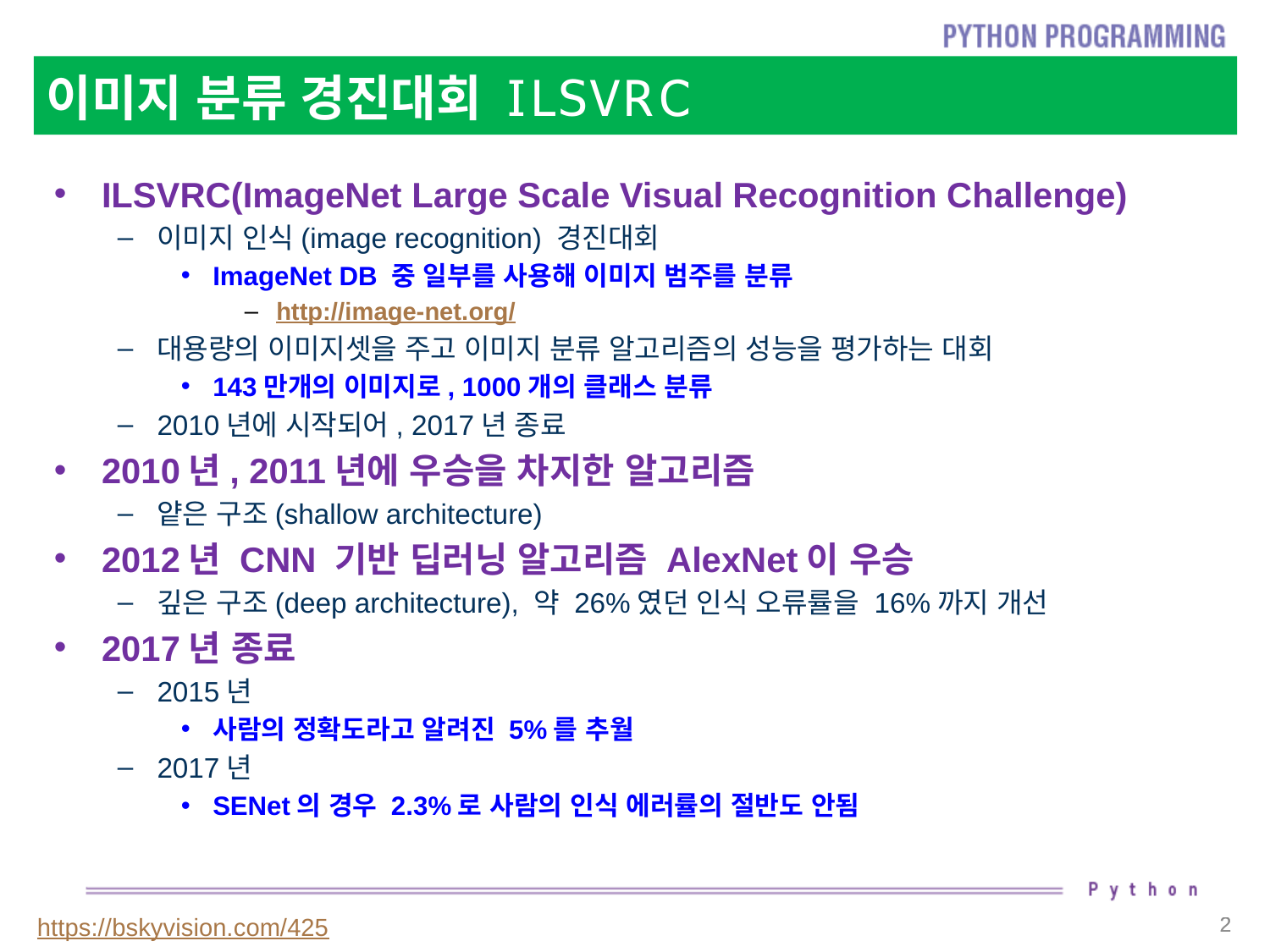

# 이미지 분류 경진대회 ILSVRC
ILSVRC(ImageNet Large Scale Visual Recognition Challenge)
이미지 인식(image recognition) 경진대회
ImageNet DB 중 일부를 사용해 이미지 범주를 분류
http://image-net.org/
대용량의 이미지셋을 주고 이미지 분류 알고리즘의 성능을 평가하는 대회
143만개의 이미지로, 1000개의 클래스 분류
2010년에 시작되어, 2017년 종료
2010년, 2011년에 우승을 차지한 알고리즘
얕은 구조(shallow architecture)
2012년 CNN 기반 딥러닝 알고리즘 AlexNet이 우승
깊은 구조(deep architecture), 약 26%였던 인식 오류률을 16%까지 개선
2017년 종료
2015년
사람의 정확도라고 알려진 5%를 추월
2017년
SENet의 경우 2.3%로 사람의 인식 에러률의 절반도 안됨
https://bskyvision.com/425
2